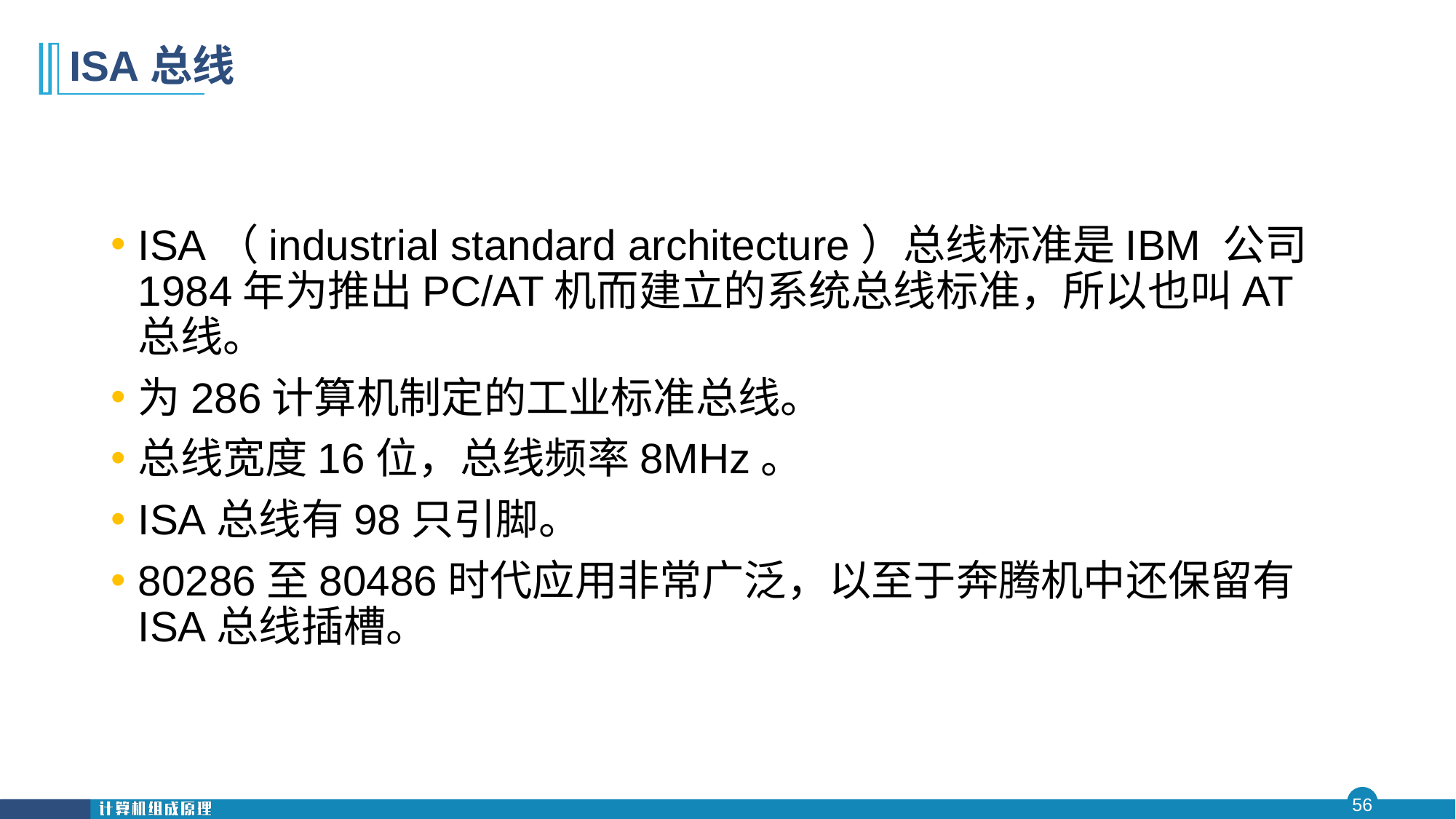

# ISA总线
ISA（industrial standard architecture）总线标准是IBM 公司1984年为推出PC/AT机而建立的系统总线标准，所以也叫AT总线。
为286计算机制定的工业标准总线。
总线宽度16位，总线频率8MHz。
ISA总线有98只引脚。
80286至80486时代应用非常广泛，以至于奔腾机中还保留有ISA总线插槽。